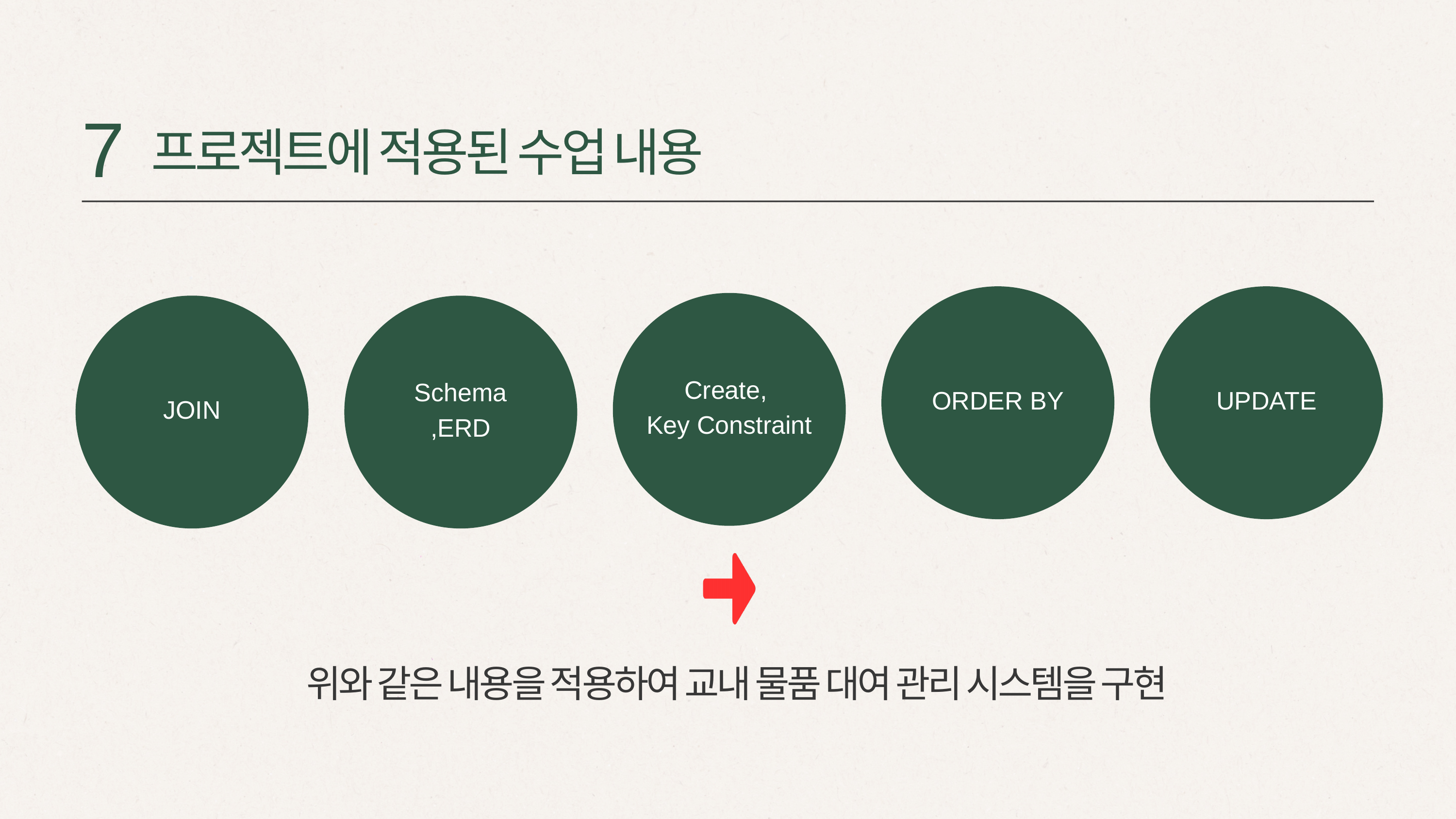

7

프로젝트에 적용된 수업 내용

ORDER BY

UPDATE

Create,
Key Constraint

JOIN

Schema
,ERD

위와 같은 내용을 적용하여 교내 물품 대여 관리 시스템을 구현